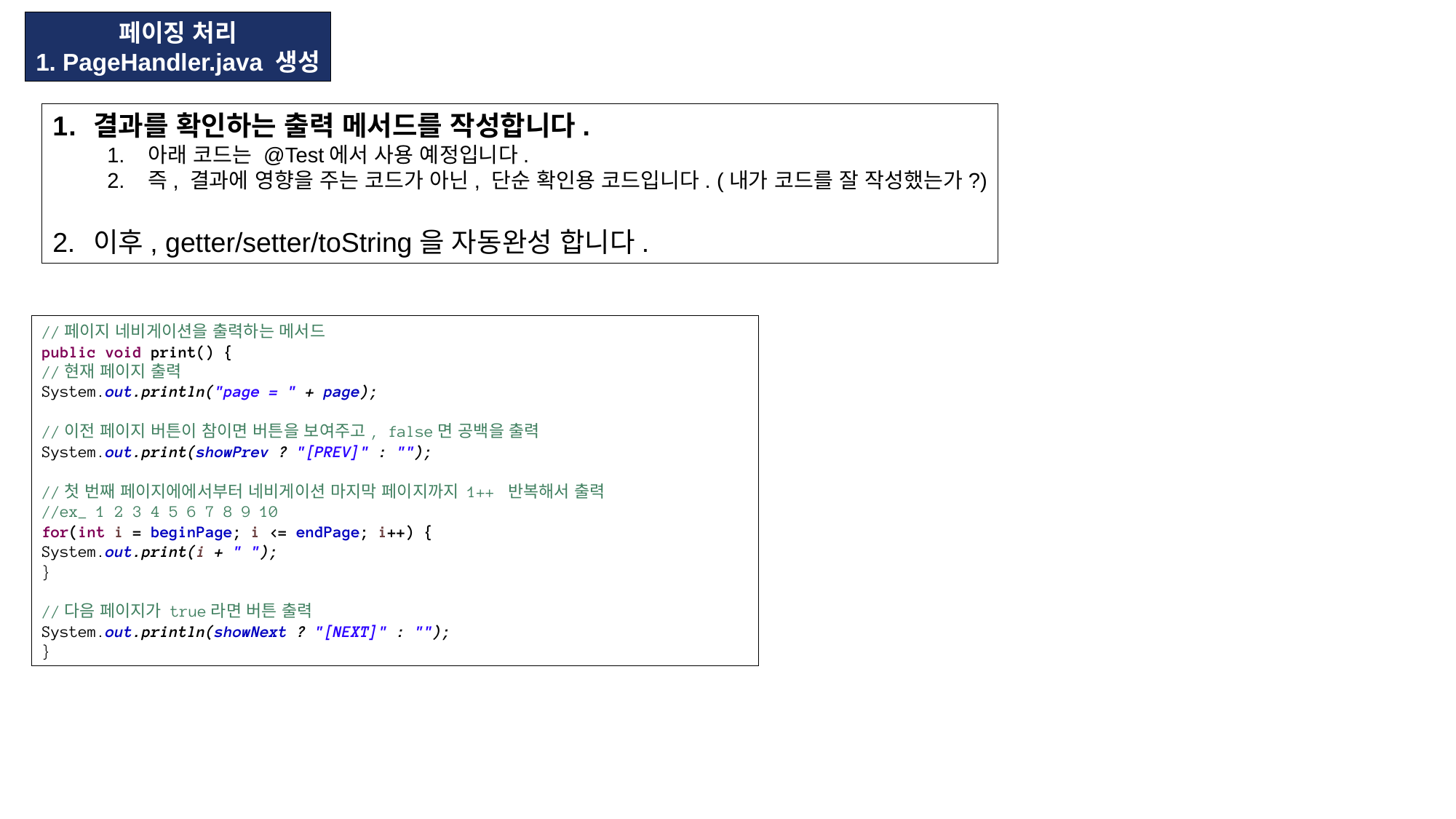

페이징 처리
1. PageHandler.java 생성
결과를 확인하는 출력 메서드를 작성합니다.
아래 코드는 @Test에서 사용 예정입니다.
즉, 결과에 영향을 주는 코드가 아닌, 단순 확인용 코드입니다. (내가 코드를 잘 작성했는가?)

이후, getter/setter/toString을 자동완성 합니다.
//페이지 네비게이션을 출력하는 메서드
public void print() {
//현재 페이지 출력
System.out.println("page = " + page);

//이전 페이지 버튼이 참이면 버튼을 보여주고, false면 공백을 출력
System.out.print(showPrev ? "[PREV]" : "");

//첫 번째 페이지에에서부터 네비게이션 마지막 페이지까지 1++ 반복해서 출력
//ex_ 1 2 3 4 5 6 7 8 9 10
for(int i = beginPage; i <= endPage; i++) {
System.out.print(i + " ");
}

//다음 페이지가 true라면 버튼 출력
System.out.println(showNext ? "[NEXT]" : "");
}